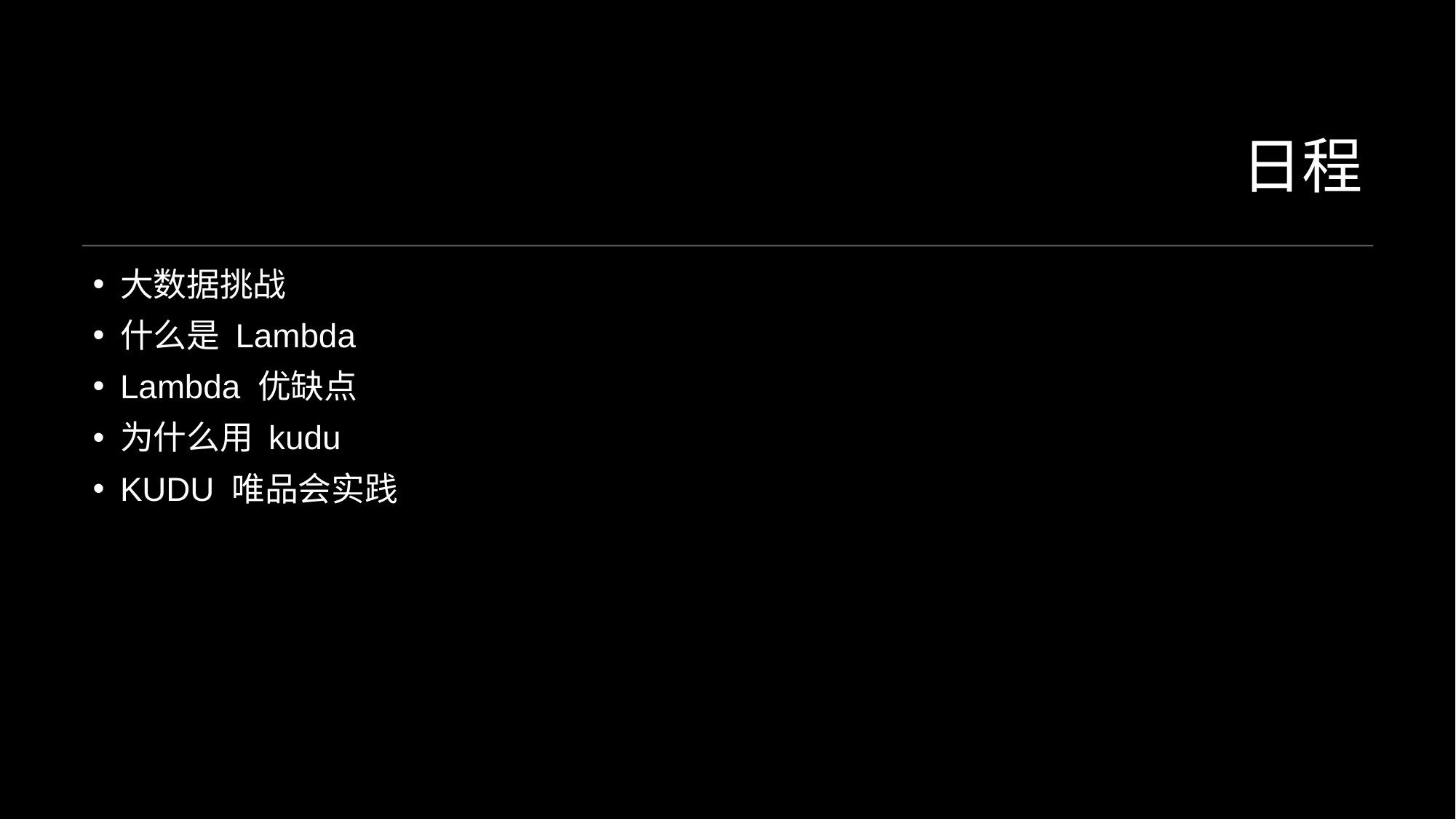

# 日程
大数据挑战
什么是 Lambda
Lambda 优缺点
为什么用 kudu
KUDU 唯品会实践